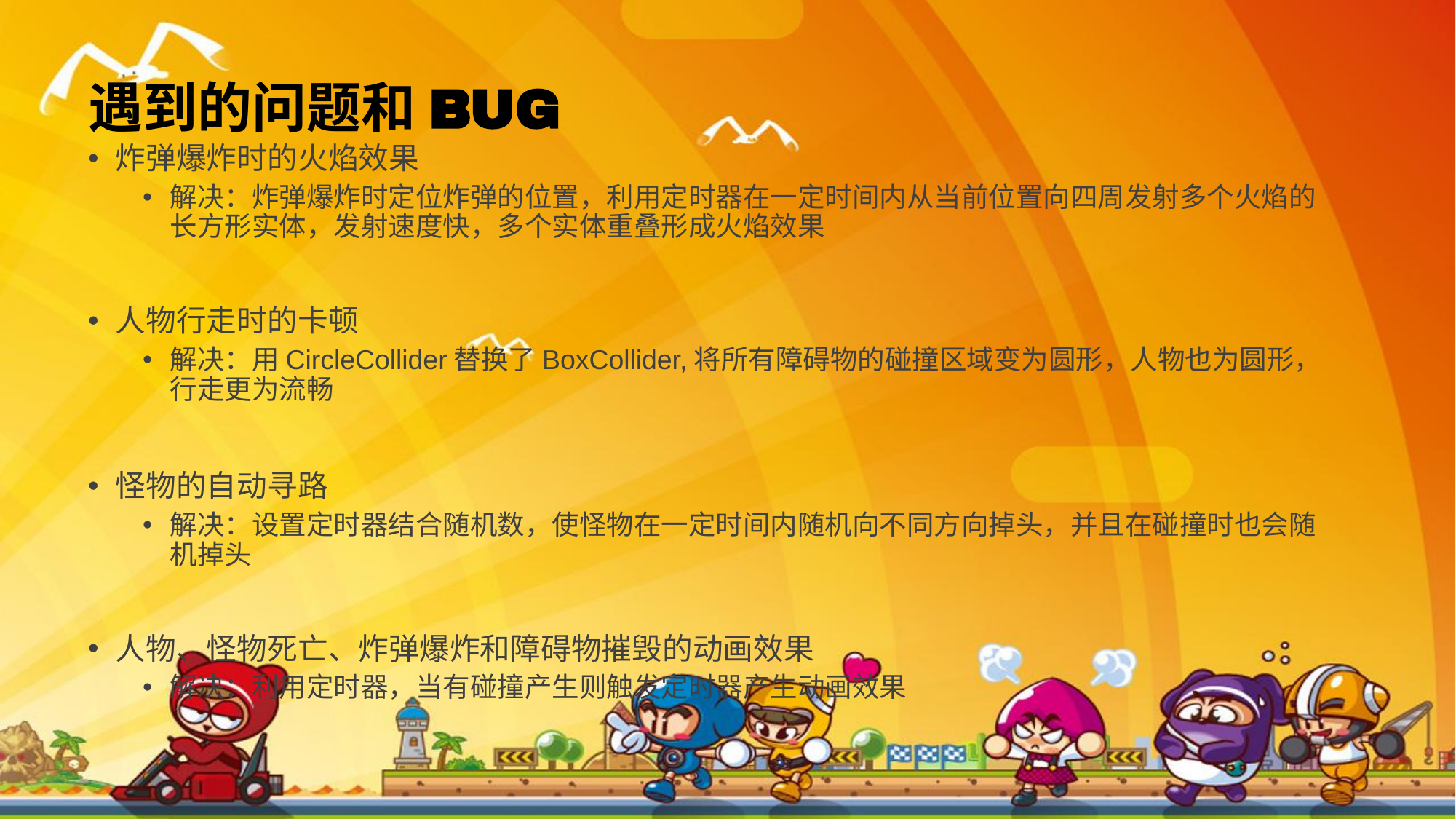

# 遇到的问题和BUG
炸弹爆炸时的火焰效果
解决：炸弹爆炸时定位炸弹的位置，利用定时器在一定时间内从当前位置向四周发射多个火焰的长方形实体，发射速度快，多个实体重叠形成火焰效果

人物行走时的卡顿
解决：用CircleCollider替换了BoxCollider,将所有障碍物的碰撞区域变为圆形，人物也为圆形，行走更为流畅

怪物的自动寻路
解决：设置定时器结合随机数，使怪物在一定时间内随机向不同方向掉头，并且在碰撞时也会随机掉头

人物、怪物死亡、炸弹爆炸和障碍物摧毁的动画效果
解决：利用定时器，当有碰撞产生则触发定时器产生动画效果